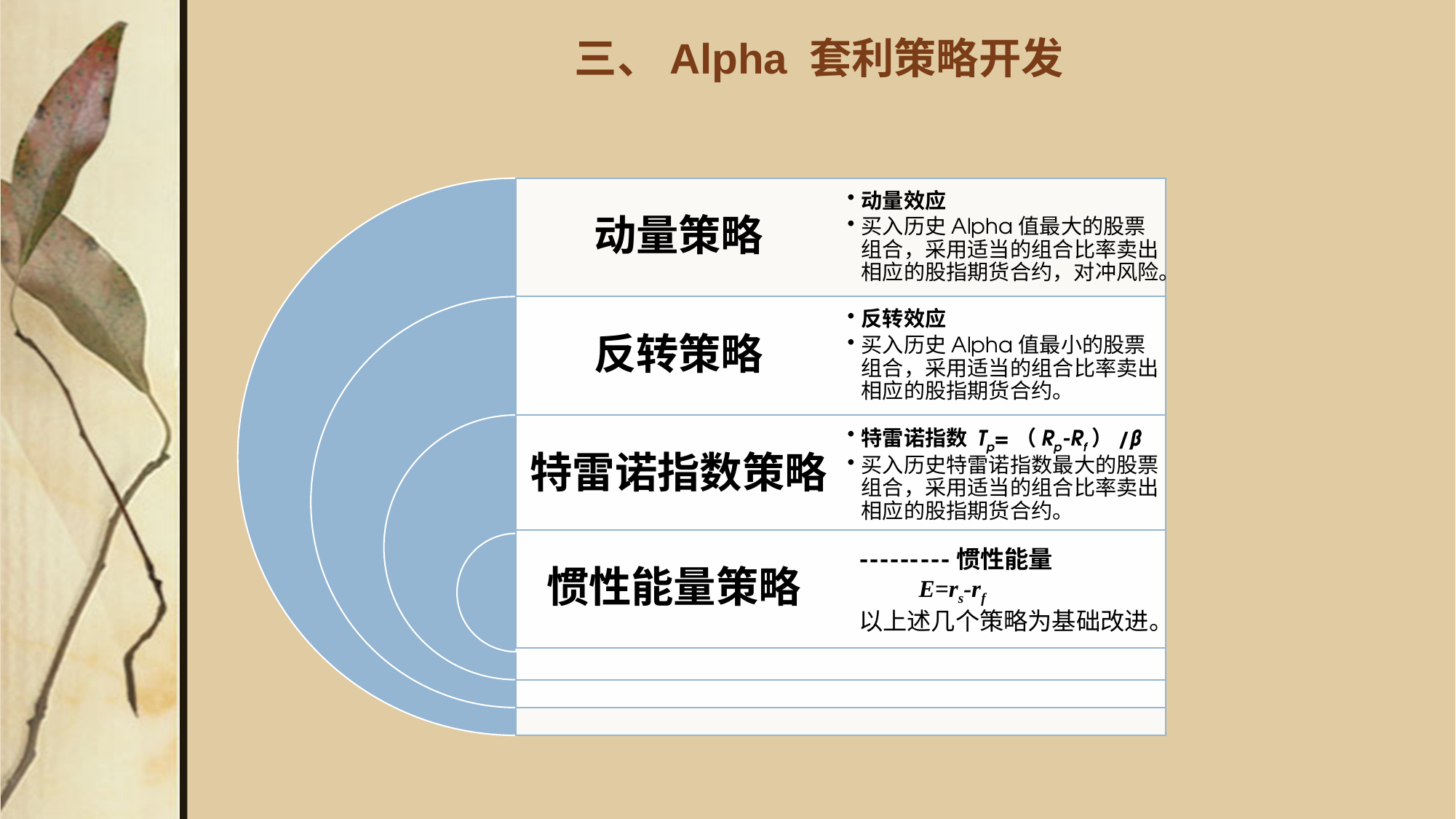

# 三、Alpha 套利策略开发
动量策略
反转策略
特雷诺指数策略
惯性能量策略
动量效应
买入历史Alpha值最大的股票组合，采用适当的组合比率卖出相应的股指期货合约，对冲风险。
反转效应
买入历史Alpha值最小的股票组合，采用适当的组合比率卖出相应的股指期货合约。
特雷诺指数 Tp=（Rp-Rf）/β
买入历史特雷诺指数最大的股票组合，采用适当的组合比率卖出相应的股指期货合约。
---------惯性能量
          E=rs-rf
以上述几个策略为基础改进。